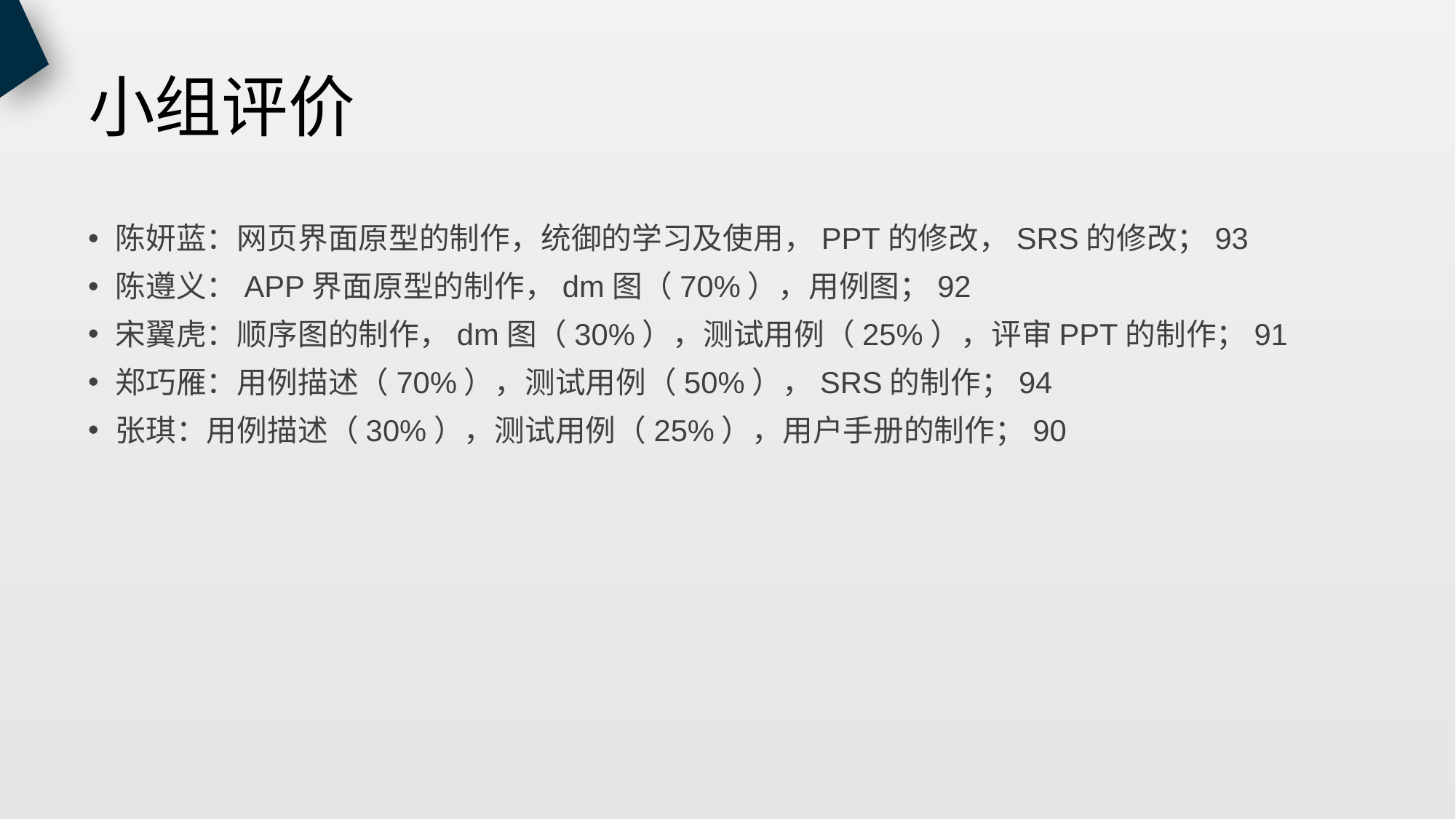

# 小组评价
陈妍蓝：网页界面原型的制作，统御的学习及使用，PPT的修改，SRS的修改；93
陈遵义：APP界面原型的制作，dm图（70%），用例图；92
宋翼虎：顺序图的制作，dm图（30%），测试用例（25%），评审PPT的制作；91
郑巧雁：用例描述（70%），测试用例（50%），SRS的制作；94
张琪：用例描述（30%），测试用例（25%），用户手册的制作；90